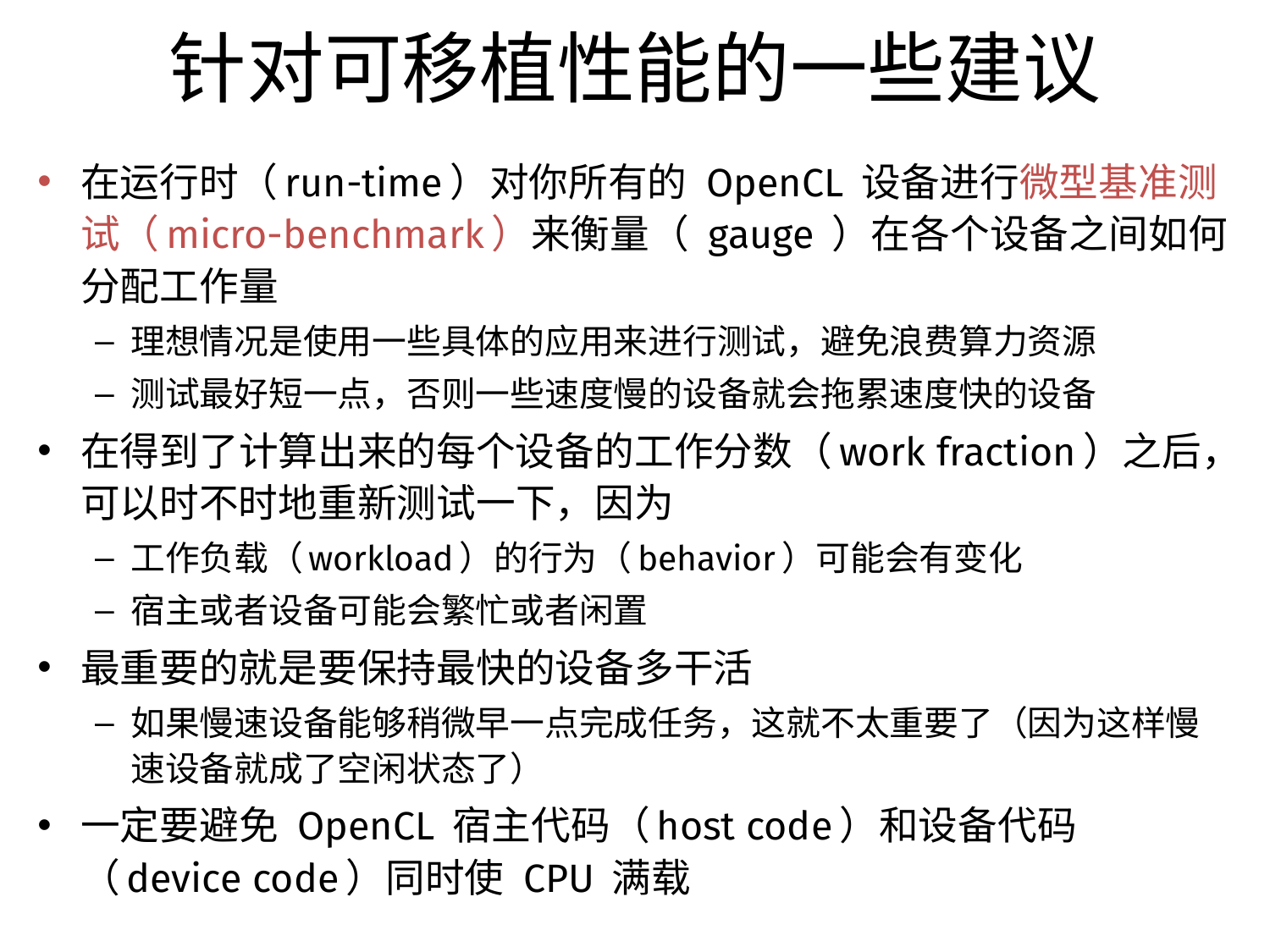

针对可移植性能的一些建议
在运行时（run-time）对你所有的 OpenCL 设备进行微型基准测试（micro-benchmark）来衡量（ gauge ）在各个设备之间如何分配工作量
理想情况是使用一些具体的应用来进行测试，避免浪费算力资源
测试最好短一点，否则一些速度慢的设备就会拖累速度快的设备
在得到了计算出来的每个设备的工作分数（work fraction）之后，可以时不时地重新测试一下，因为
工作负载（workload）的行为（behavior）可能会有变化
宿主或者设备可能会繁忙或者闲置
最重要的就是要保持最快的设备多干活
如果慢速设备能够稍微早一点完成任务，这就不太重要了（因为这样慢速设备就成了空闲状态了）
一定要避免 OpenCL 宿主代码（host code）和设备代码（device code）同时使 CPU 满载